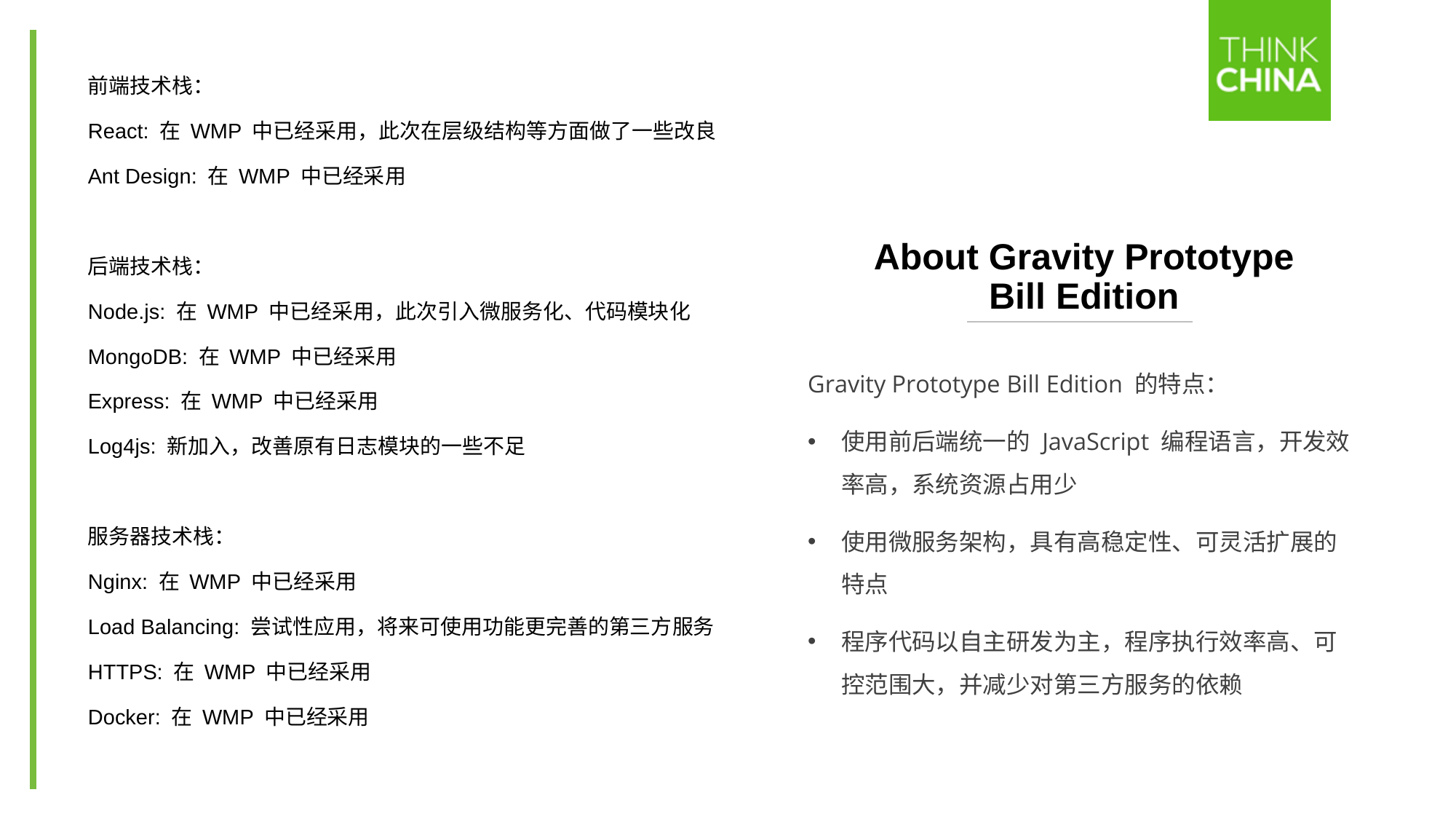

前端技术栈：
React: 在 WMP 中已经采用，此次在层级结构等方面做了一些改良
Ant Design: 在 WMP 中已经采用

后端技术栈：
Node.js: 在 WMP 中已经采用，此次引入微服务化、代码模块化
MongoDB: 在 WMP 中已经采用
Express: 在 WMP 中已经采用
Log4js: 新加入，改善原有日志模块的一些不足

服务器技术栈：
Nginx: 在 WMP 中已经采用
Load Balancing: 尝试性应用，将来可使用功能更完善的第三方服务
HTTPS: 在 WMP 中已经采用
Docker: 在 WMP 中已经采用
# About Gravity Prototype Bill Edition
Gravity Prototype Bill Edition 的特点：
使用前后端统一的 JavaScript 编程语言，开发效率高，系统资源占用少
使用微服务架构，具有高稳定性、可灵活扩展的特点
程序代码以自主研发为主，程序执行效率高、可控范围大，并减少对第三方服务的依赖